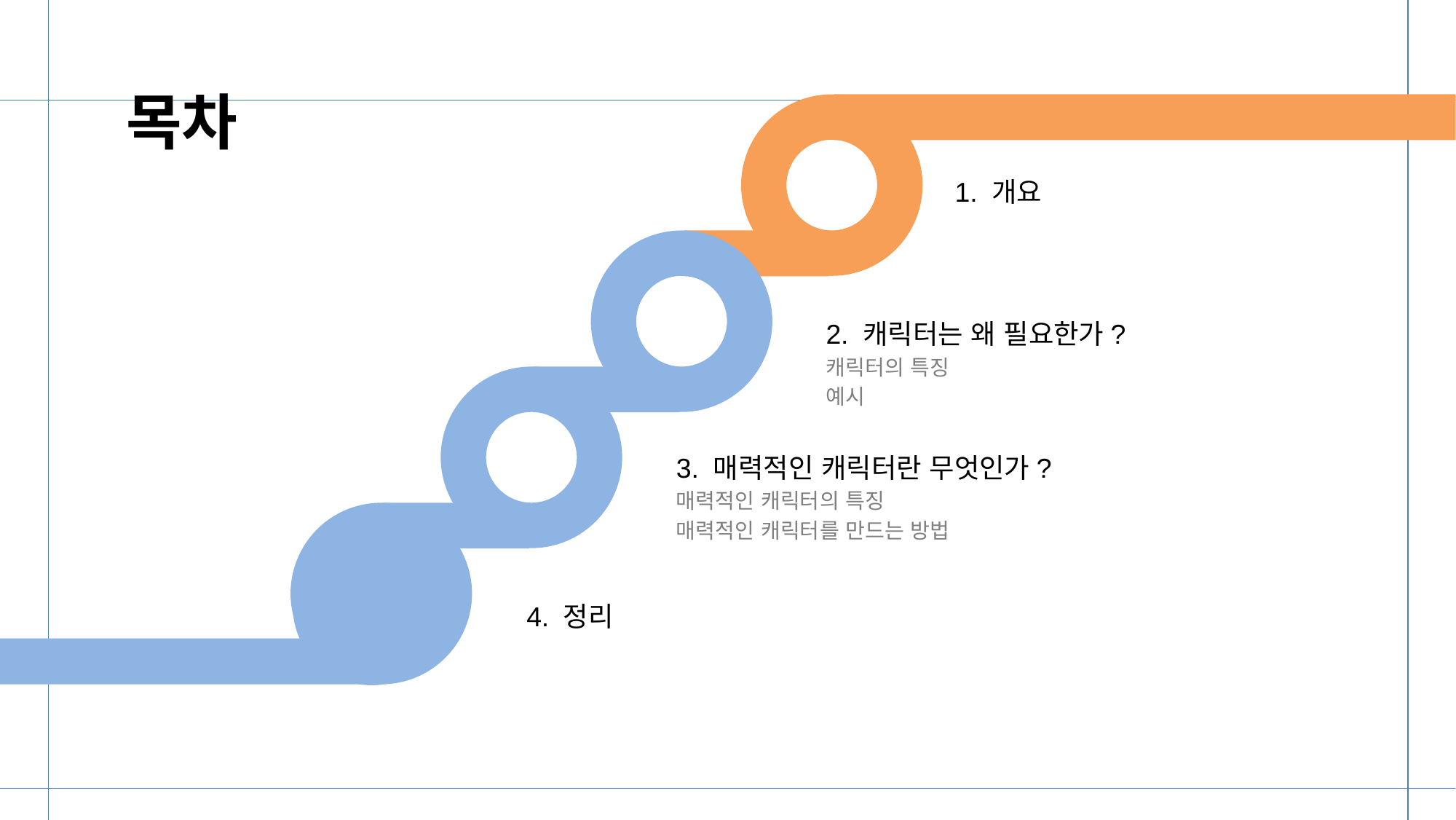

1. 개요
2. 캐릭터는 왜 필요한가?
캐릭터의 특징
예시
3. 매력적인 캐릭터란 무엇인가?
매력적인 캐릭터의 특징
매력적인 캐릭터를 만드는 방법
4. 정리